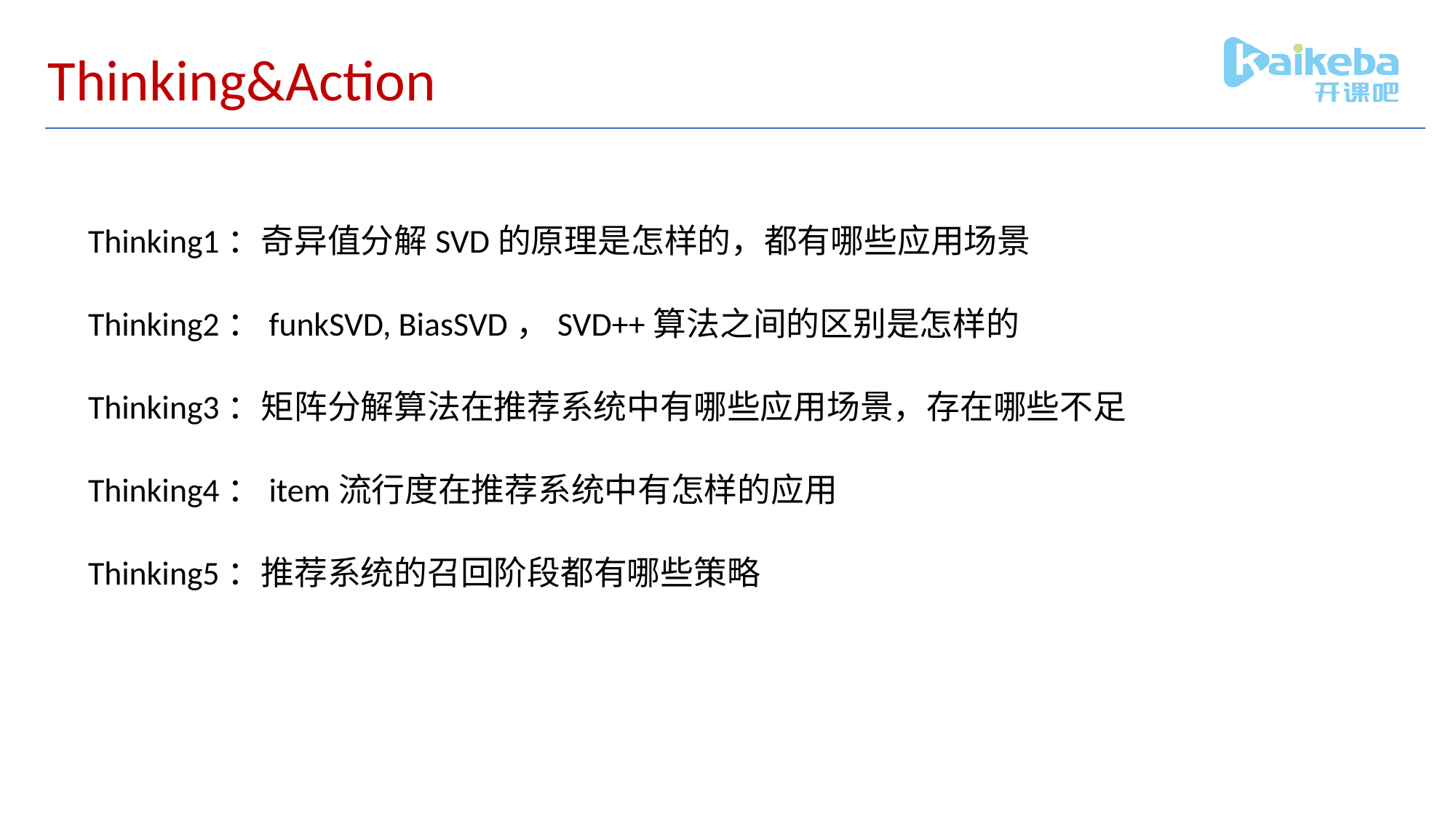

# Thinking&Action
Thinking1：奇异值分解SVD的原理是怎样的，都有哪些应用场景
Thinking2：funkSVD, BiasSVD，SVD++算法之间的区别是怎样的
Thinking3：矩阵分解算法在推荐系统中有哪些应用场景，存在哪些不足
Thinking4：item流行度在推荐系统中有怎样的应用
Thinking5：推荐系统的召回阶段都有哪些策略